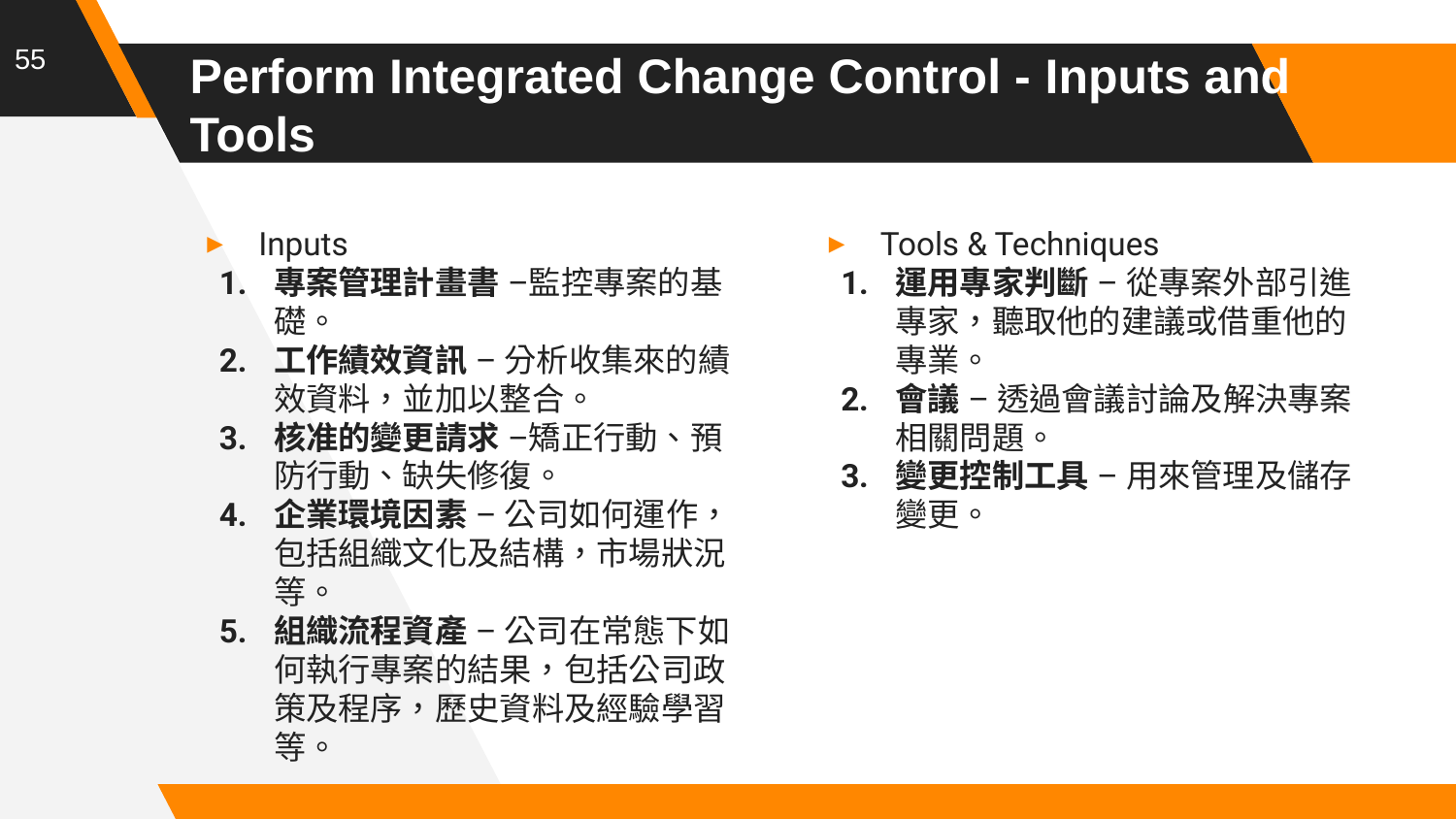

55
# Perform Integrated Change Control - Inputs and Tools
Inputs
專案管理計畫書 –監控專案的基礎。
工作績效資訊 – 分析收集來的績效資料，並加以整合。
核准的變更請求 –矯正行動、預防行動、缺失修復。
企業環境因素 – 公司如何運作，包括組織文化及結構，市場狀況等。
組織流程資產 – 公司在常態下如何執行專案的結果，包括公司政策及程序，歷史資料及經驗學習等。
Tools & Techniques
運用專家判斷 – 從專案外部引進專家，聽取他的建議或借重他的專業。
會議 – 透過會議討論及解決專案相關問題。
變更控制工具 – 用來管理及儲存變更。